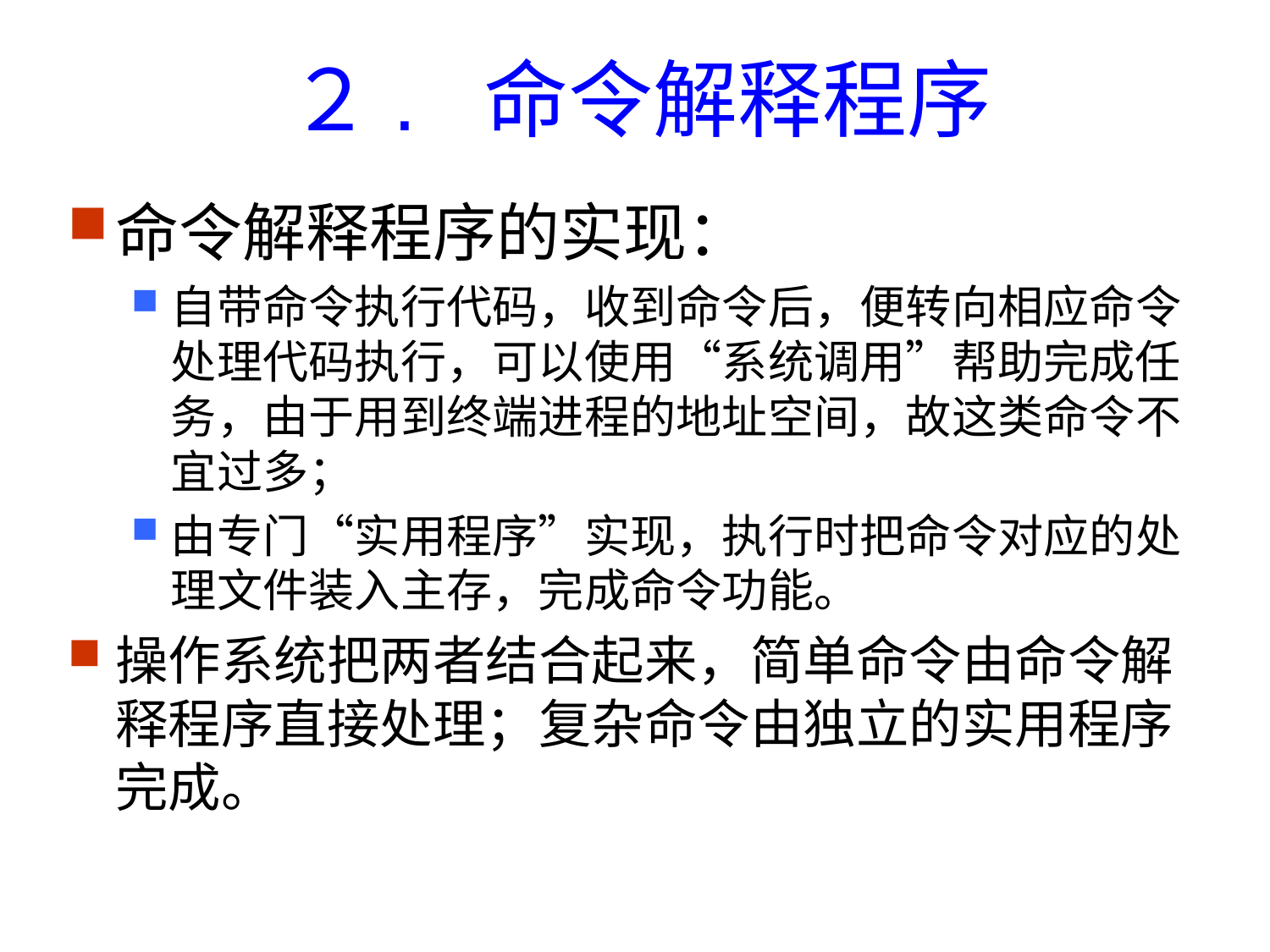

# ２.  命令解释程序
命令解释程序的实现：
自带命令执行代码，收到命令后，便转向相应命令处理代码执行，可以使用“系统调用”帮助完成任务，由于用到终端进程的地址空间，故这类命令不宜过多；
由专门“实用程序”实现，执行时把命令对应的处理文件装入主存，完成命令功能。
操作系统把两者结合起来，简单命令由命令解释程序直接处理；复杂命令由独立的实用程序完成。